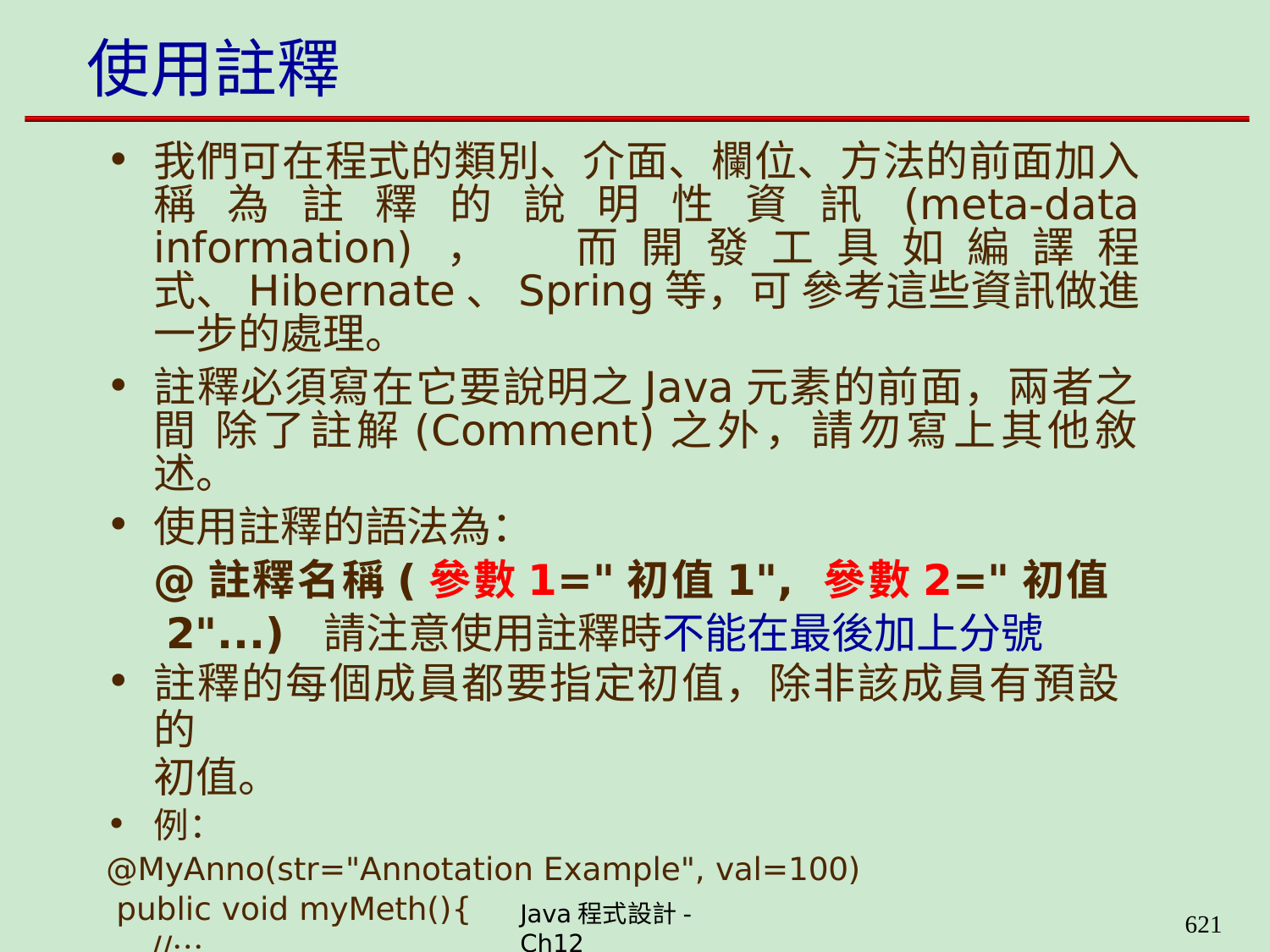

# 使用註釋
我們可在程式的類別、介面、欄位、方法的前面加入 稱為註釋的說明性資訊(meta-data information)，  而開發工具如編譯程式、Hibernate、Spring等，可 參考這些資訊做進一步的處理。
註釋必須寫在它要說明之Java元素的前面，兩者之間 除了註解(Comment)之外，請勿寫上其他敘述。
使用註釋的語法為：
@註釋名稱(參數1="初值1", 參數2="初值2"...)  請注意使用註釋時不能在最後加上分號
註釋的每個成員都要指定初值，除非該成員有預設的
初值。
例：
@MyAnno(str="Annotation Example", val=100)  public void myMeth(){
//…..
}
Java程式設計-Ch12
621